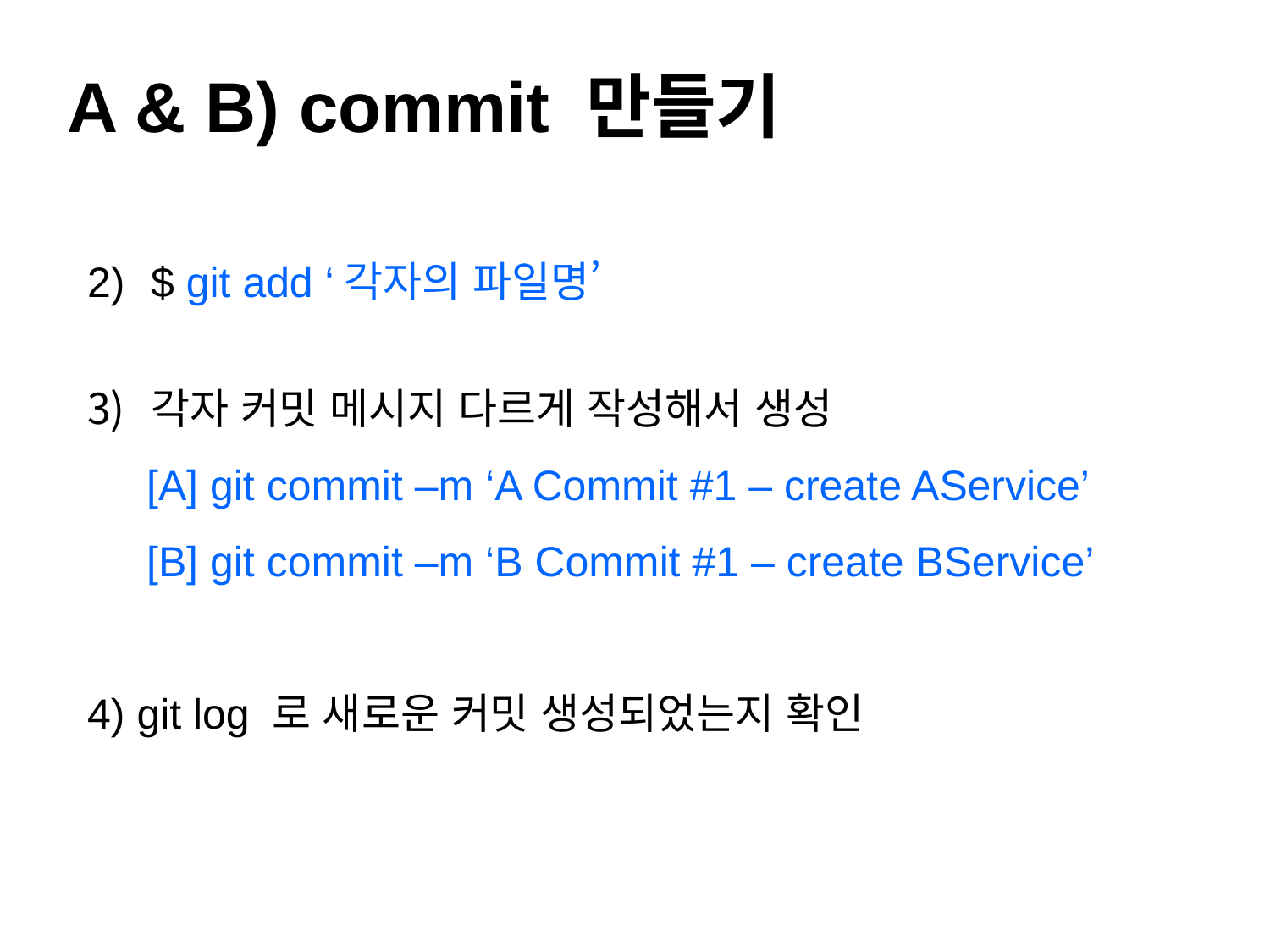

A & B) commit 만들기

$ git add ‘각자의 파일명’

각자 커밋 메시지 다르게 작성해서 생성
     [A] git commit –m ‘A Commit #1 – create AService’
     [B] git commit –m ‘B Commit #1 – create BService’

4) git log 로 새로운 커밋 생성되었는지 확인